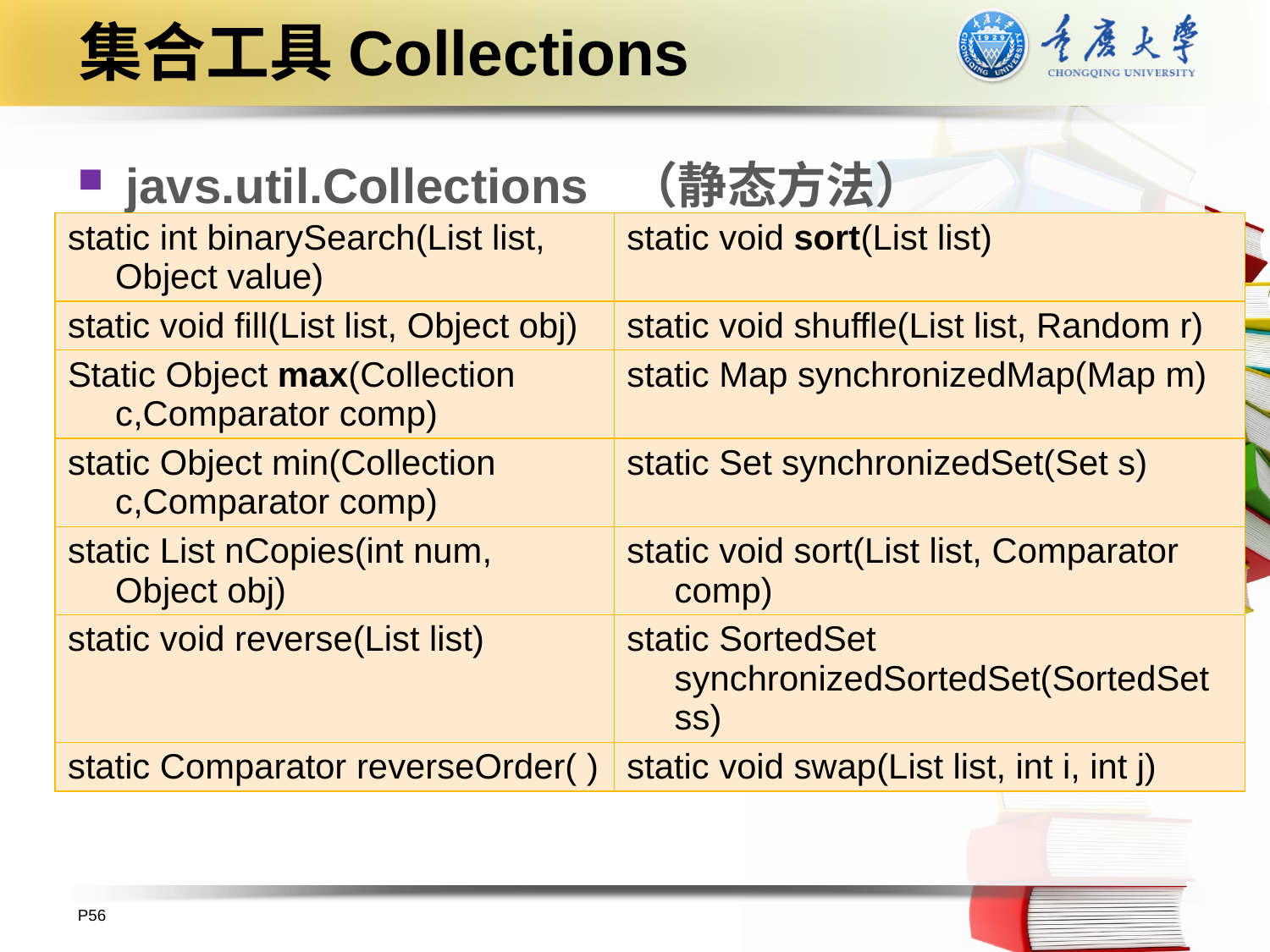

# 集合工具Collections
javs.util.Collections  （静态方法）

| static int binarySearch(List list, Object value) | static void sort(List list) |
| --- | --- |
| static void fill(List list, Object obj) | static void shuffle(List list, Random r) |
| Static Object max(Collection c,Comparator comp) | static Map synchronizedMap(Map m) |
| static Object min(Collection c,Comparator comp) | static Set synchronizedSet(Set s) |
| static List nCopies(int num, Object obj) | static void sort(List list, Comparator comp) |
| static void reverse(List list) | static SortedSet synchronizedSortedSet(SortedSet ss) |
| static Comparator reverseOrder( ) | static void swap(List list, int i, int j) |
P56